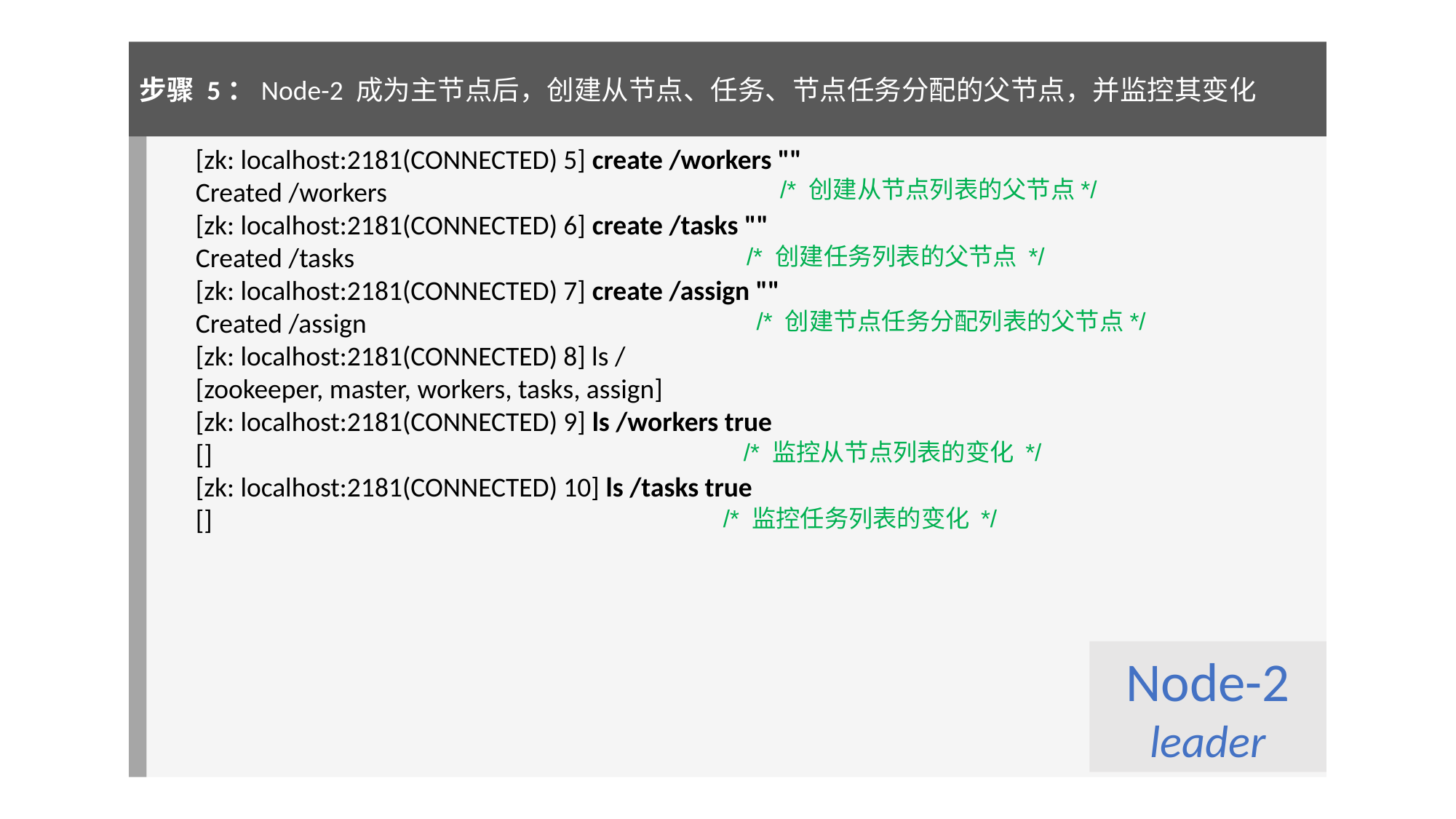

步骤 5：Node-2 成为主节点后，创建从节点、任务、节点任务分配的父节点，并监控其变化

[zk: localhost:2181(CONNECTED) 5] create /workers ""
Created /workers
[zk: localhost:2181(CONNECTED) 6] create /tasks ""
Created /tasks
[zk: localhost:2181(CONNECTED) 7] create /assign ""
Created /assign
[zk: localhost:2181(CONNECTED) 8] ls /
[zookeeper, master, workers, tasks, assign]
[zk: localhost:2181(CONNECTED) 9] ls /workers true
[]
[zk: localhost:2181(CONNECTED) 10] ls /tasks true
[]
/* 创建从节点列表的父节点*/
/* 创建任务列表的父节点 */
/* 创建节点任务分配列表的父节点*/
/* 监控从节点列表的变化 */
/* 监控任务列表的变化 */
Node-2
leader